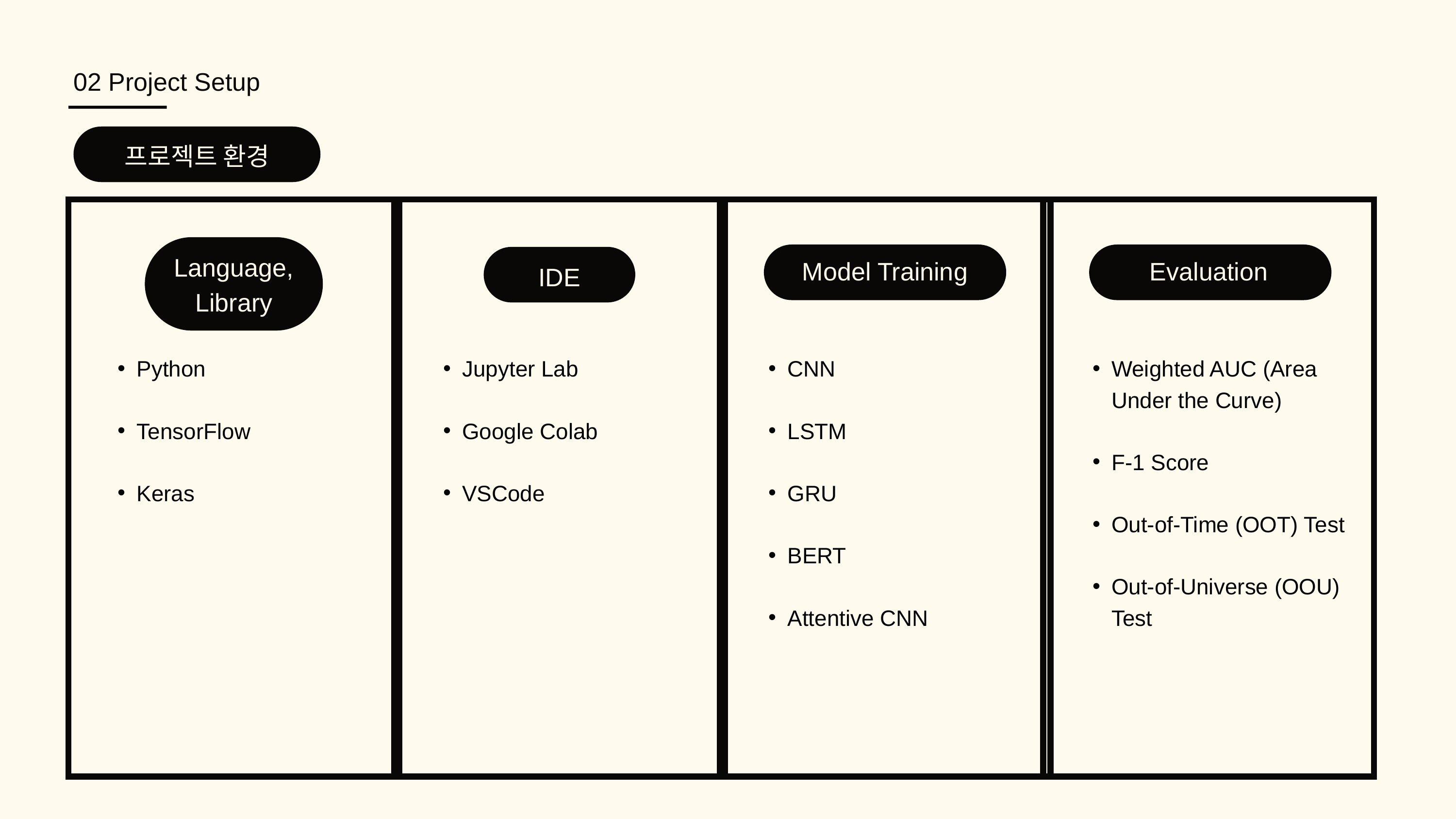

02 Project Setup

프로젝트 환경

Language,
Library

Model Training
Evaluation
IDE
Python

TensorFlow

Keras

Jupyter Lab

Google Colab

VSCode

CNN

LSTM

GRU

BERT

Attentive CNN

Weighted AUC (Area Under the Curve)

F-1 Score

Out-of-Time (OOT) Test

Out-of-Universe (OOU) Test